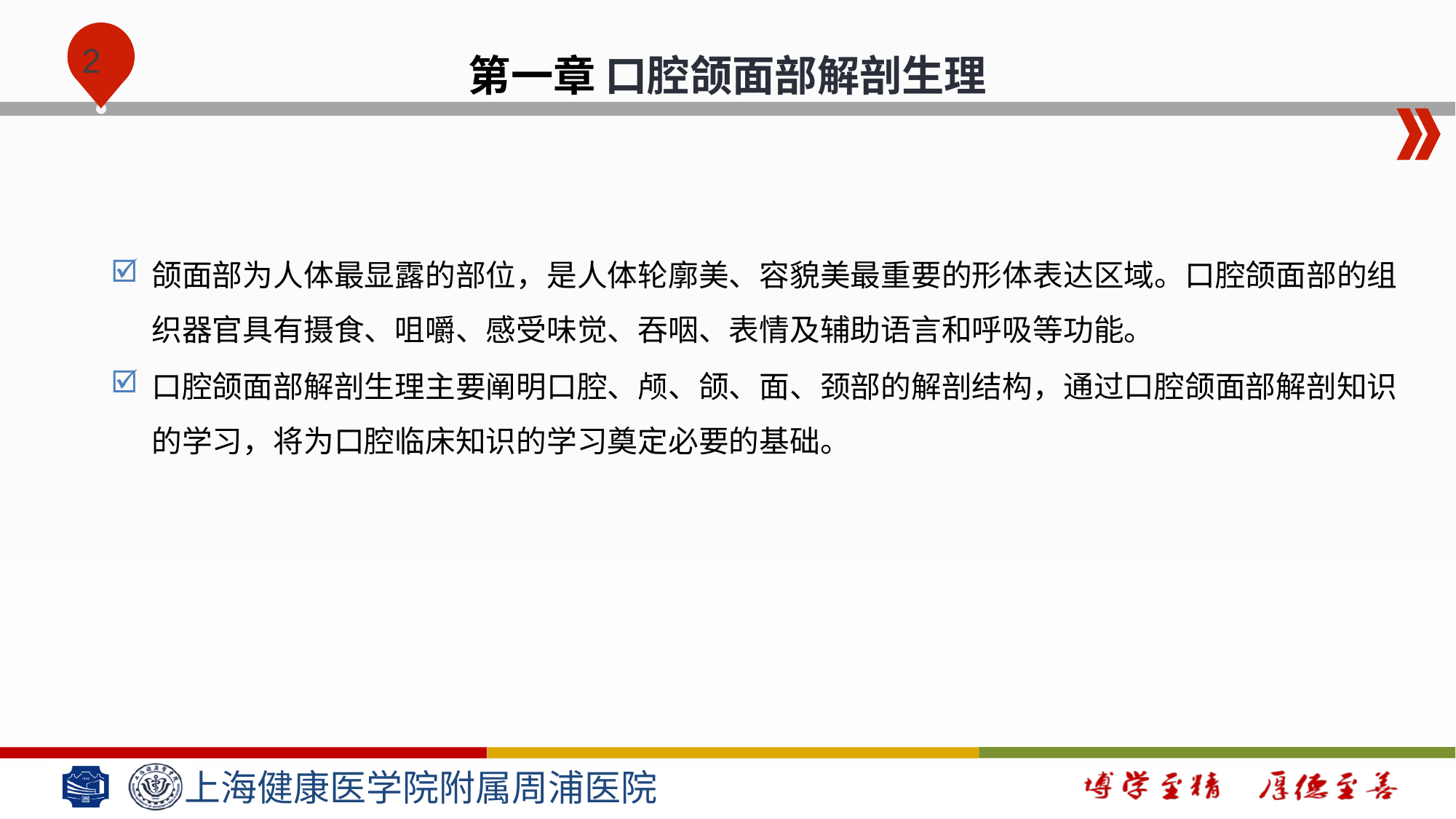

# 第一章 口腔颌面部解剖生理
颌面部为人体最显露的部位，是人体轮廓美、容貌美最重要的形体表达区域。口腔颌面部的组织器官具有摄食、咀嚼、感受味觉、吞咽、表情及辅助语言和呼吸等功能。
口腔颌面部解剖生理主要阐明口腔、颅、颌、面、颈部的解剖结构，通过口腔颌面部解剖知识的学习，将为口腔临床知识的学习奠定必要的基础。